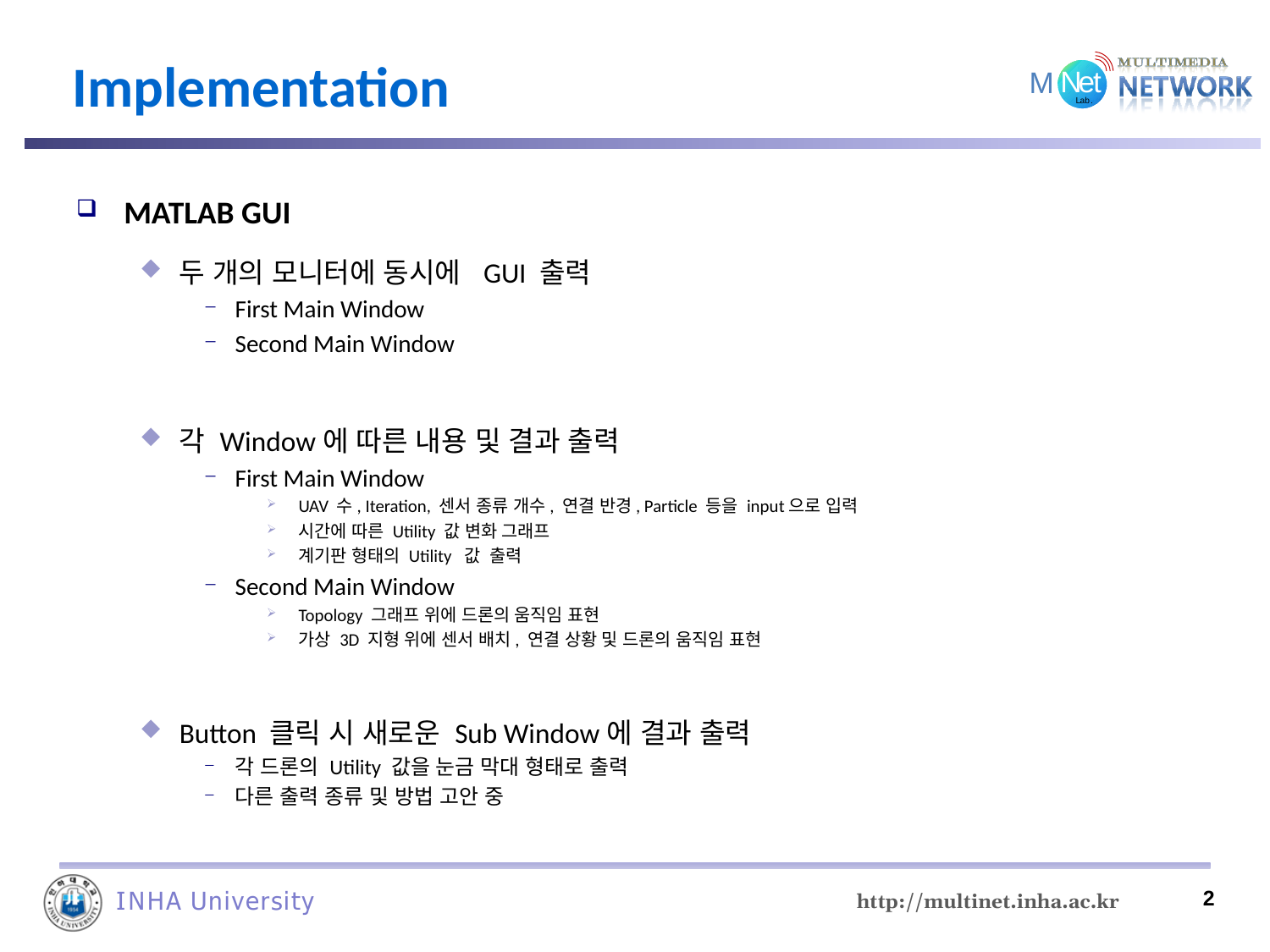

# Implementation
MATLAB GUI

두 개의 모니터에 동시에  GUI 출력
First Main Window
Second Main Window

각 Window에 따른 내용 및 결과 출력
First Main Window
UAV 수, Iteration, 센서 종류 개수, 연결 반경, Particle 등을 input으로 입력
시간에 따른 Utility 값 변화 그래프
계기판 형태의 Utility  값  출력
Second Main Window
Topology 그래프 위에 드론의 움직임 표현
가상 3D 지형 위에 센서 배치, 연결 상황 및 드론의 움직임 표현

Button 클릭 시 새로운 Sub Window에 결과 출력
각 드론의 Utility 값을 눈금 막대 형태로 출력
다른 출력 종류 및 방법 고안 중
2